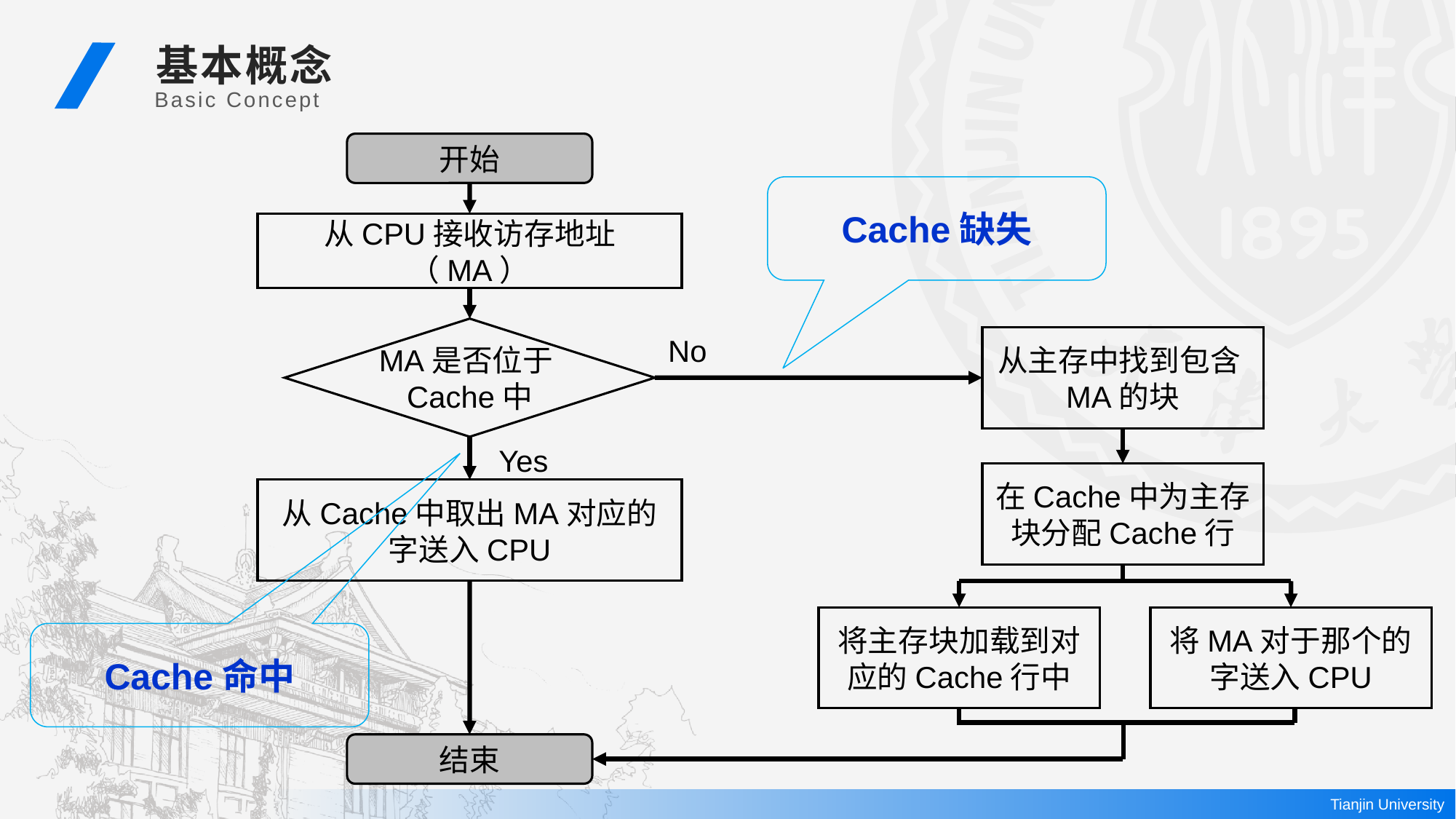

基本概念
   Basic Concept
开始
Cache缺失
从CPU接收访存地址（MA）
MA是否位于Cache中
No
从主存中找到包含MA的块
Yes
在Cache中为主存块分配Cache行
从Cache中取出MA对应的字送入CPU
将主存块加载到对应的Cache行中
将MA对于那个的字送入CPU
Cache命中
结束